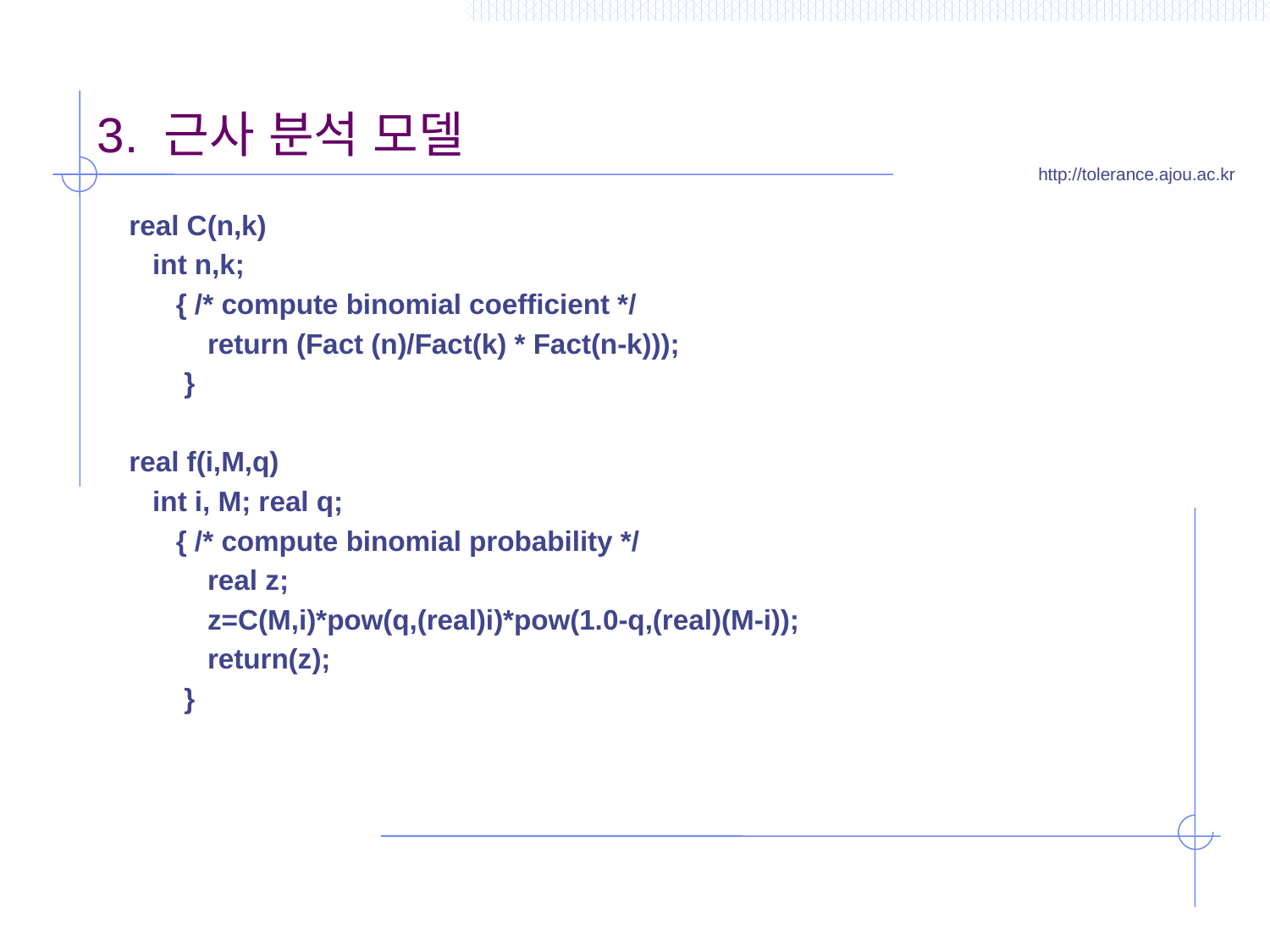

# 3. 근사 분석 모델
real C(n,k)
   int n,k;
      { /* compute binomial coefficient */
          return (Fact (n)/Fact(k) * Fact(n-k)));
       }

real f(i,M,q)
   int i, M; real q;
      { /* compute binomial probability */
          real z;
          z=C(M,i)*pow(q,(real)i)*pow(1.0-q,(real)(M-i));
          return(z);
       }